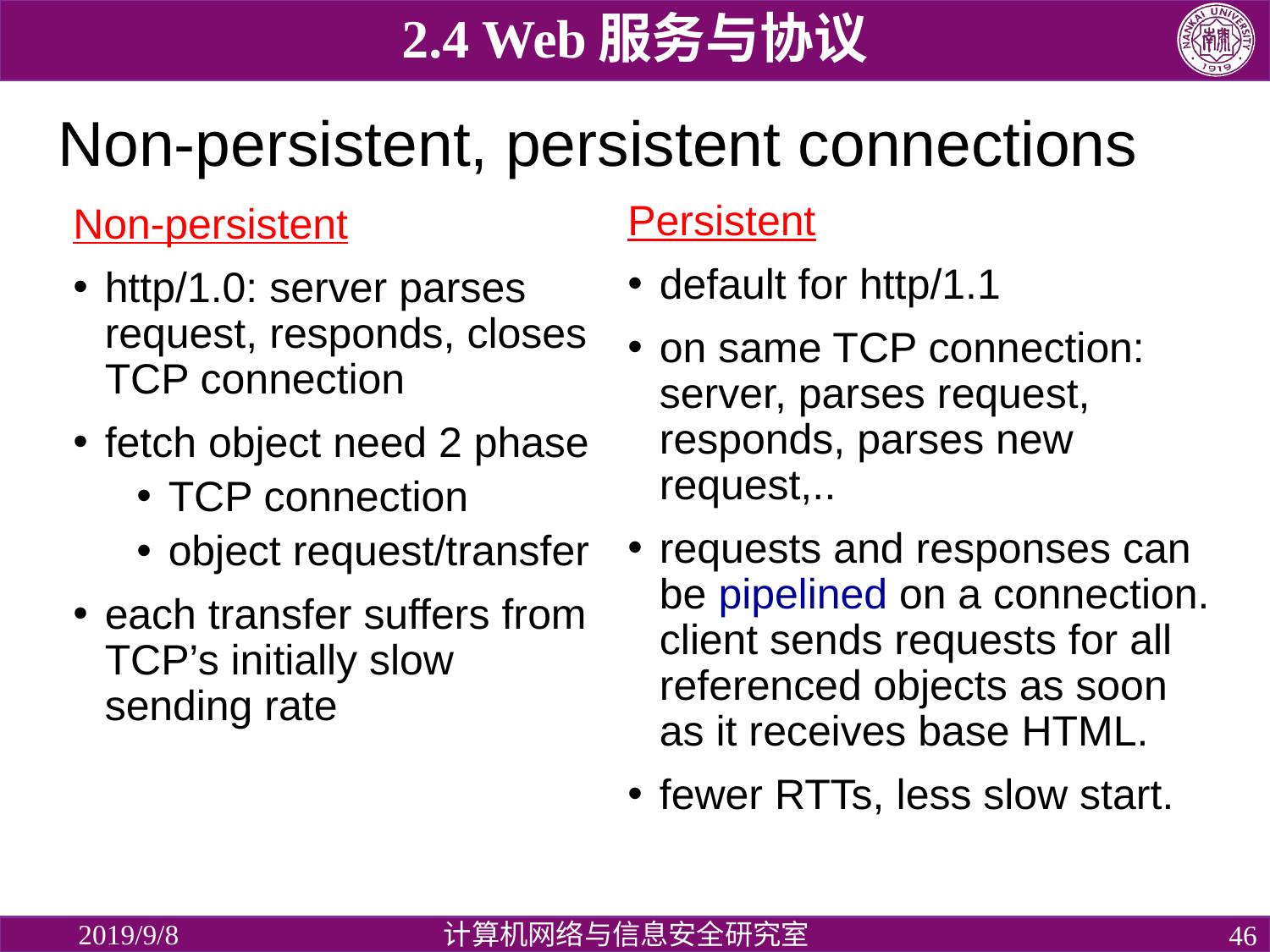

2.4 Web服务与协议
# Non-persistent, persistent connections
Persistent
default for http/1.1
on same TCP connection: server, parses request, responds, parses new request,..
requests and responses can be pipelined on a connection.  client sends requests for all referenced objects as soon as it receives base HTML.
fewer RTTs, less slow start.
Non-persistent
http/1.0: server parses request, responds, closes TCP connection
fetch object need 2 phase
TCP connection
object request/transfer
each transfer suffers from TCP’s initially slow sending rate